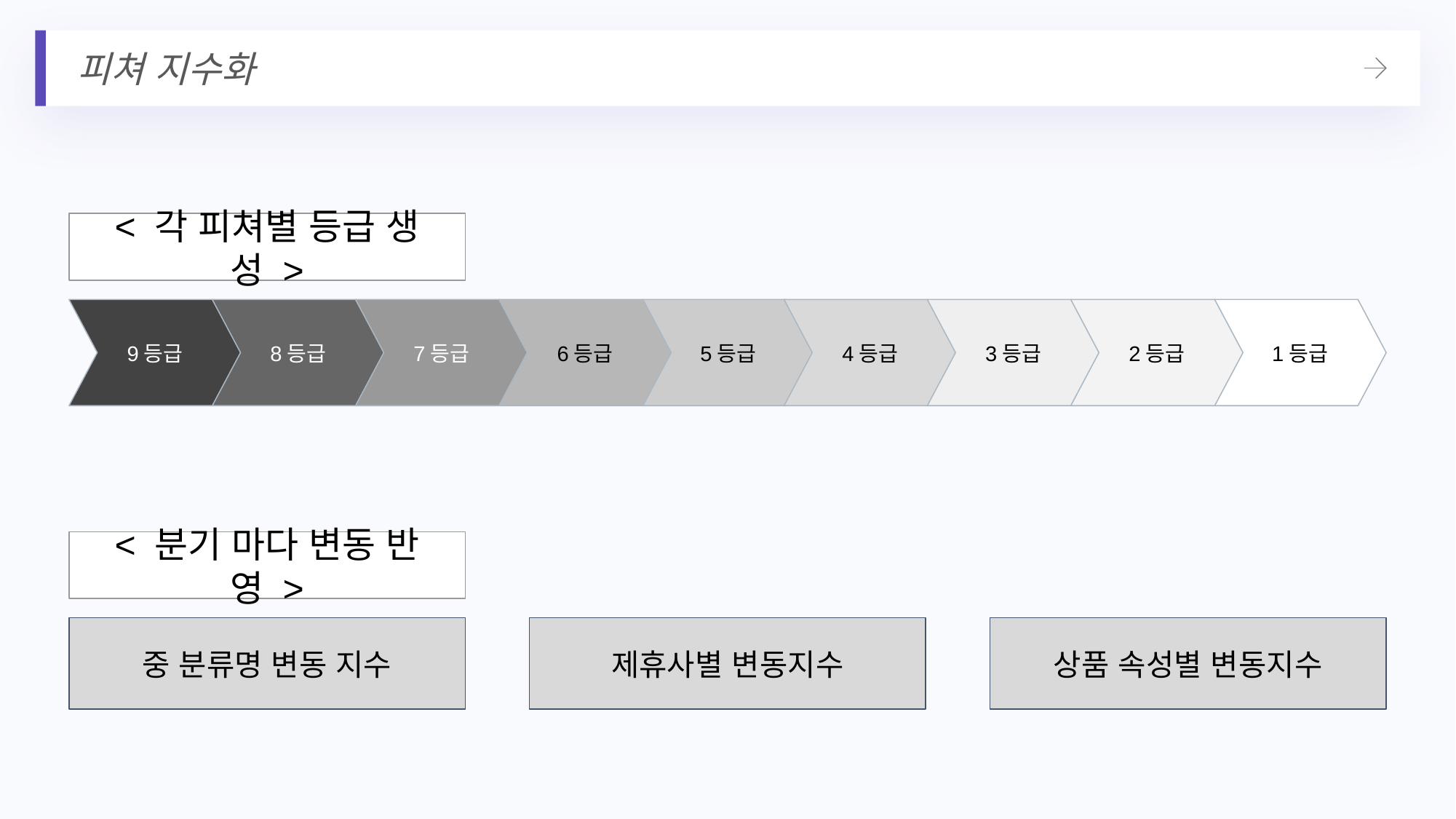

피쳐 지수화

< 각 피쳐별 등급 생성 >
9등급
8등급
7등급
6등급
5등급
4등급
3등급
2등급
1등급
< 분기 마다 변동 반영 >
중 분류명 변동 지수
제휴사별 변동지수
상품 속성별 변동지수